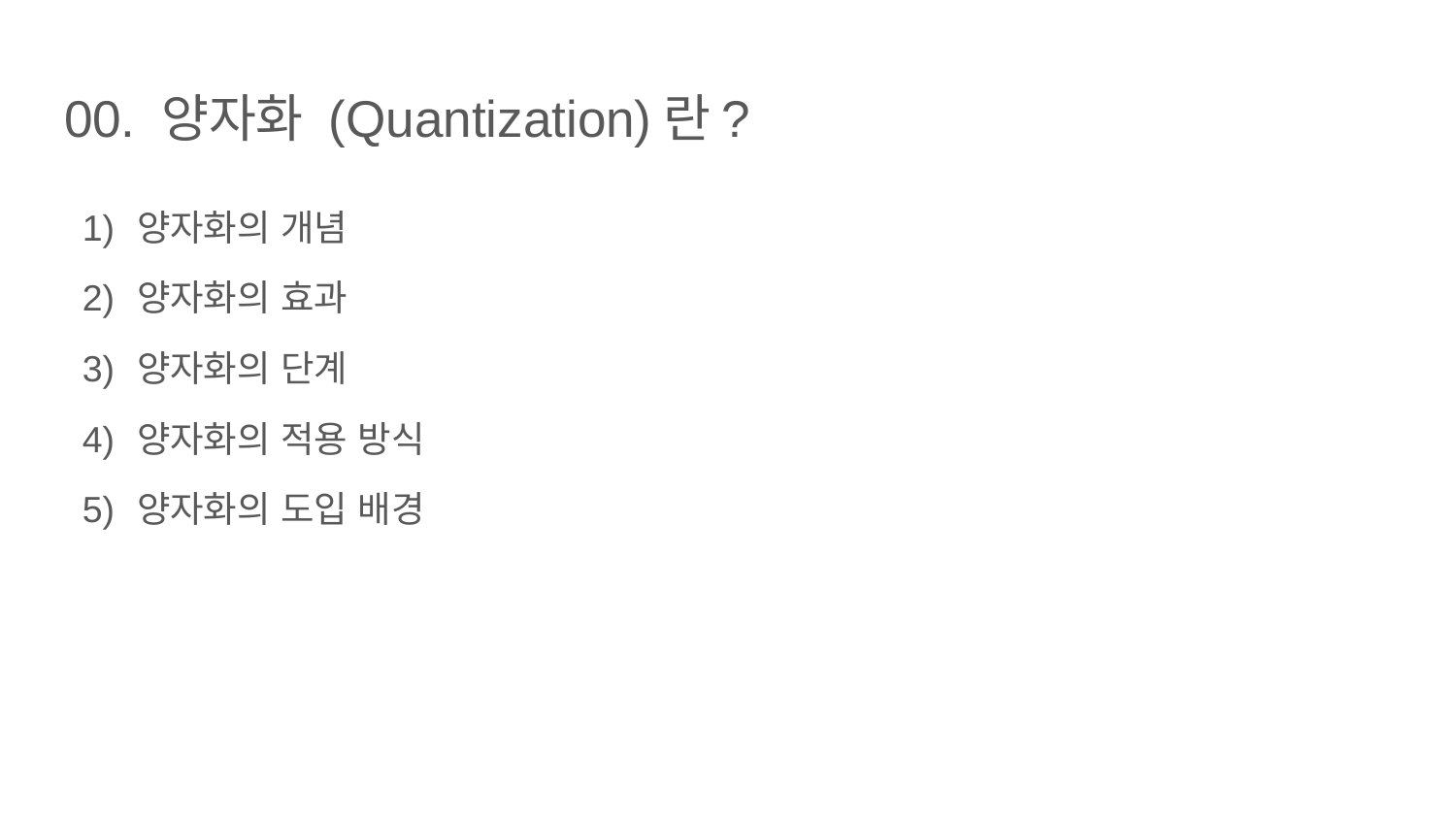

# 00. 양자화 (Quantization)란?

양자화의 개념
양자화의 효과
양자화의 단계
양자화의 적용 방식
양자화의 도입 배경